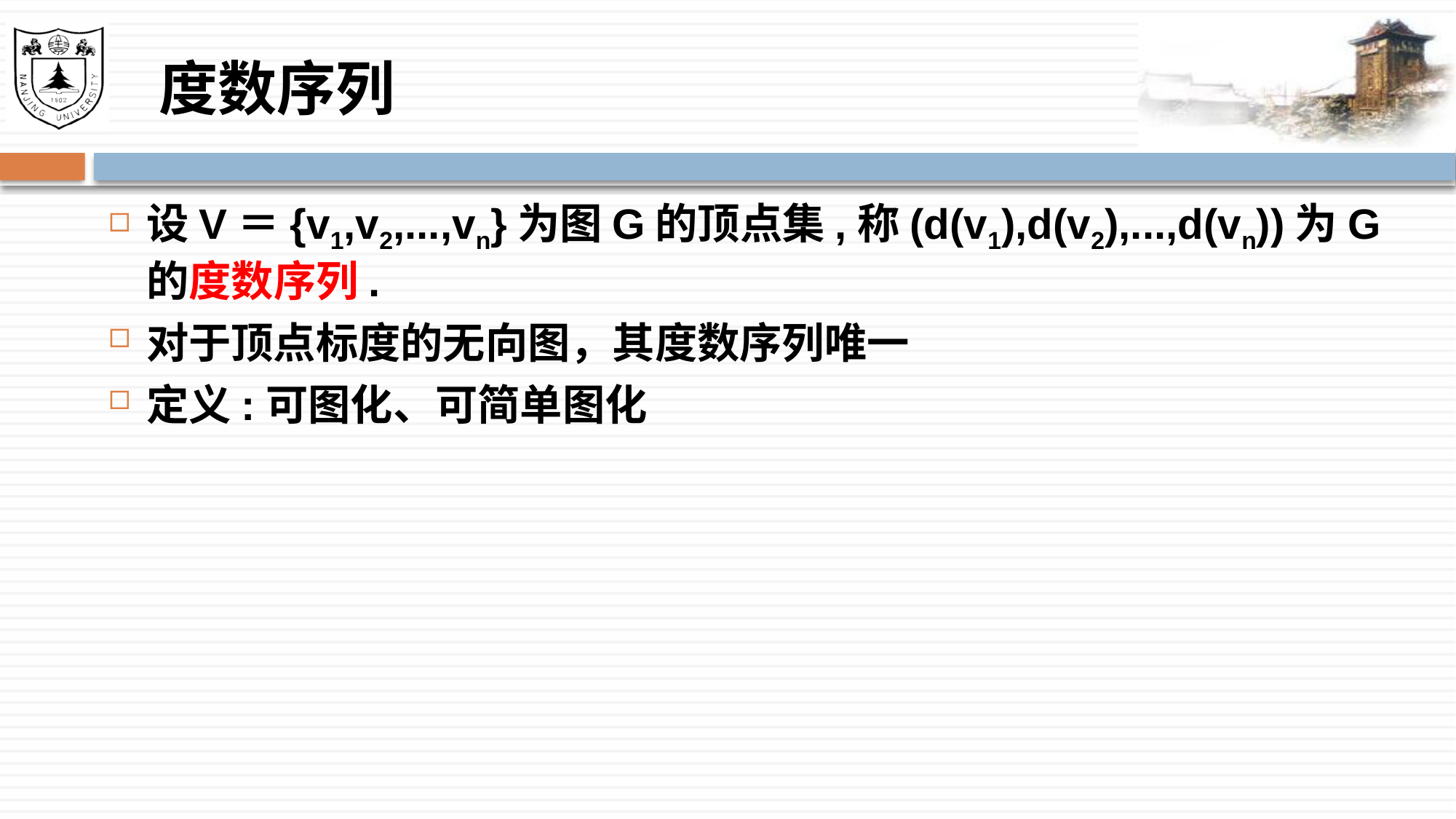

# 度数序列
设V＝{v1,v2,...,vn}为图G的顶点集,称(d(v1),d(v2),...,d(vn))为G的度数序列.
对于顶点标度的无向图，其度数序列唯一
定义:可图化、可简单图化